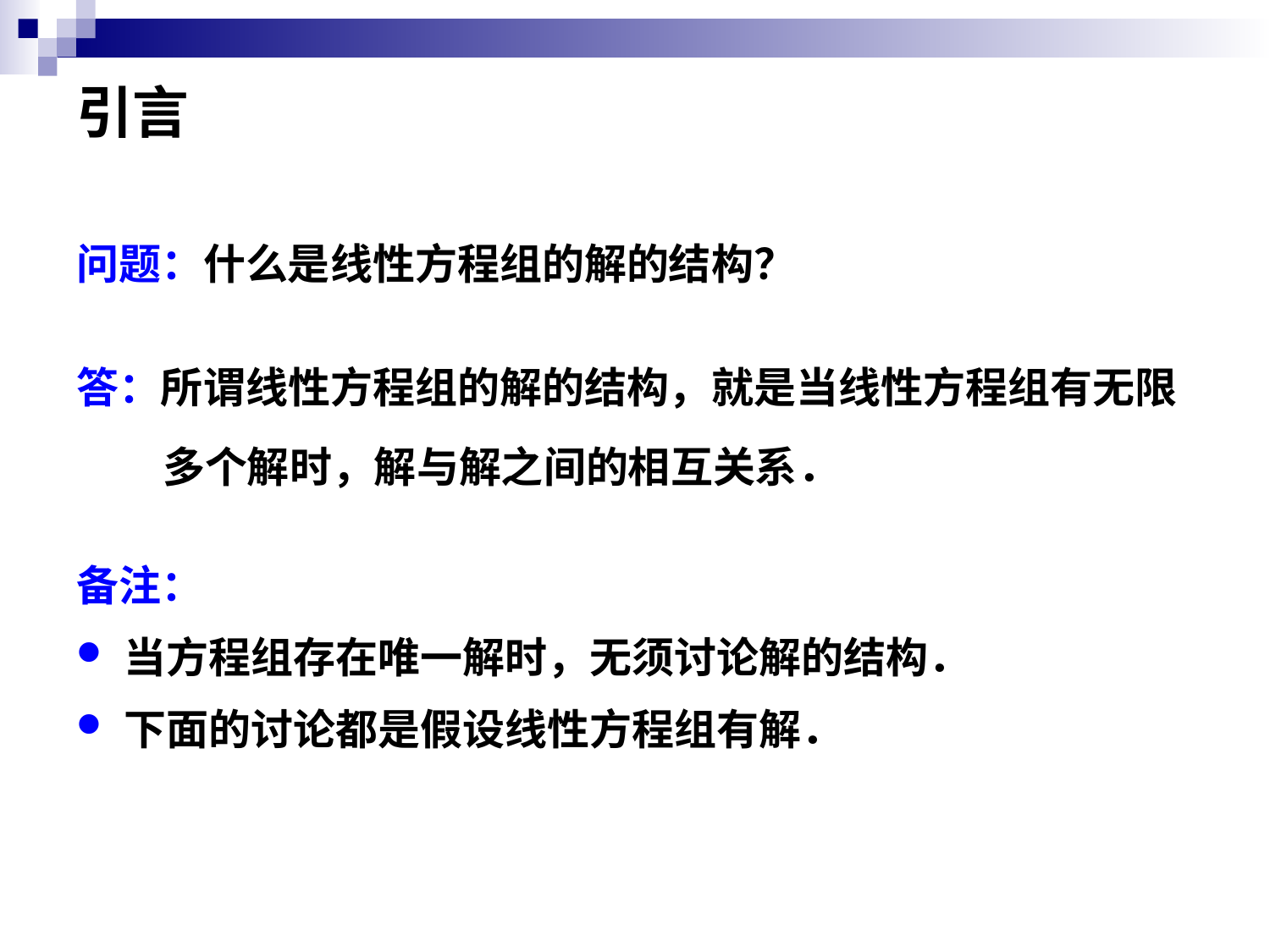

# 引言
问题：什么是线性方程组的解的结构？

答：所谓线性方程组的解的结构，就是当线性方程组有无限
	   多个解时，解与解之间的相互关系．

备注：
当方程组存在唯一解时，无须讨论解的结构．
下面的讨论都是假设线性方程组有解．